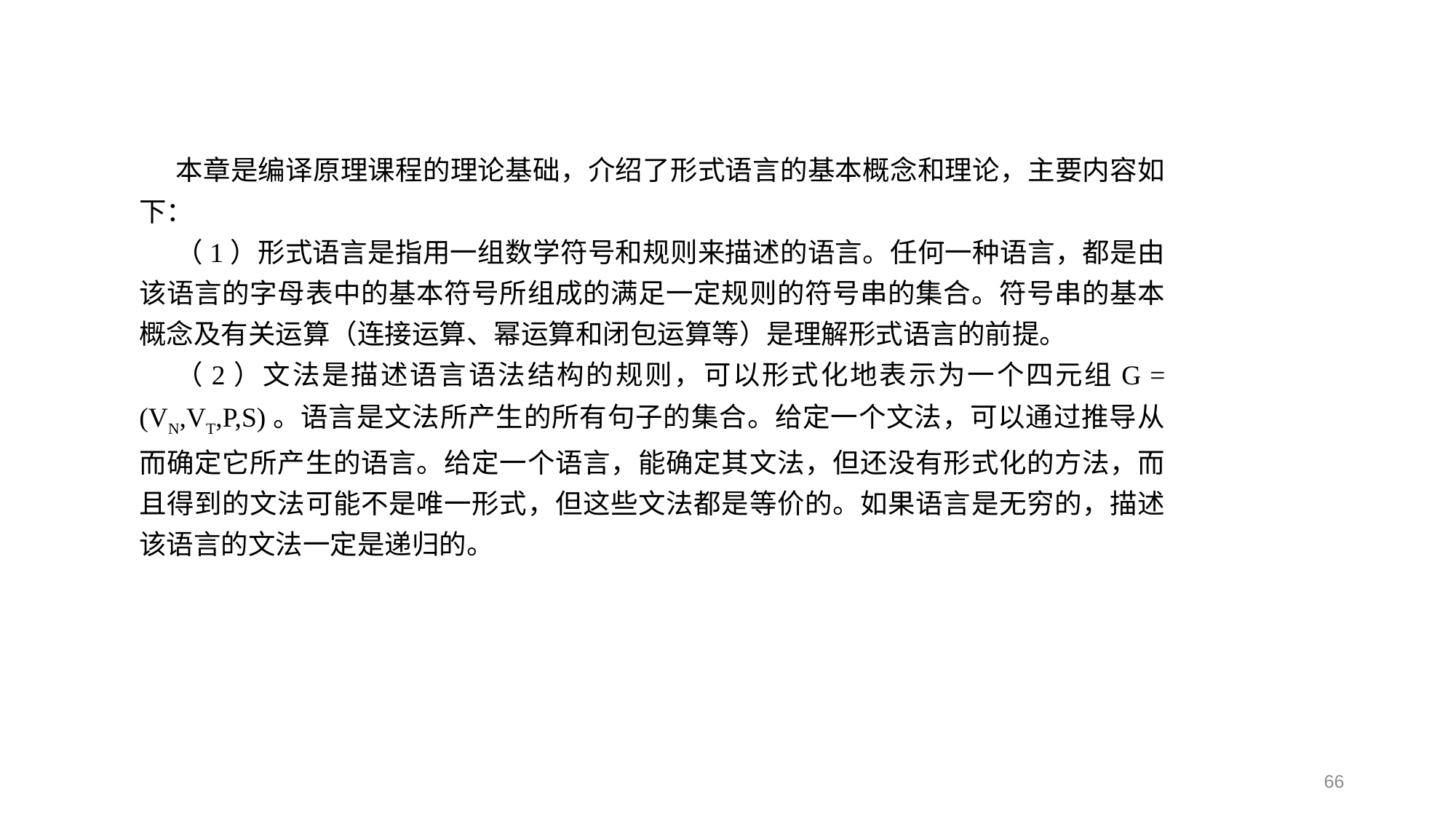

本章是编译原理课程的理论基础，介绍了形式语言的基本概念和理论，主要内容如下：
（1）形式语言是指用一组数学符号和规则来描述的语言。任何一种语言，都是由该语言的字母表中的基本符号所组成的满足一定规则的符号串的集合。符号串的基本概念及有关运算（连接运算、幂运算和闭包运算等）是理解形式语言的前提。
（2）文法是描述语言语法结构的规则，可以形式化地表示为一个四元组G = (VN,VT,P,S)。语言是文法所产生的所有句子的集合。给定一个文法，可以通过推导从而确定它所产生的语言。给定一个语言，能确定其文法，但还没有形式化的方法，而且得到的文法可能不是唯一形式，但这些文法都是等价的。如果语言是无穷的，描述该语言的文法一定是递归的。
66